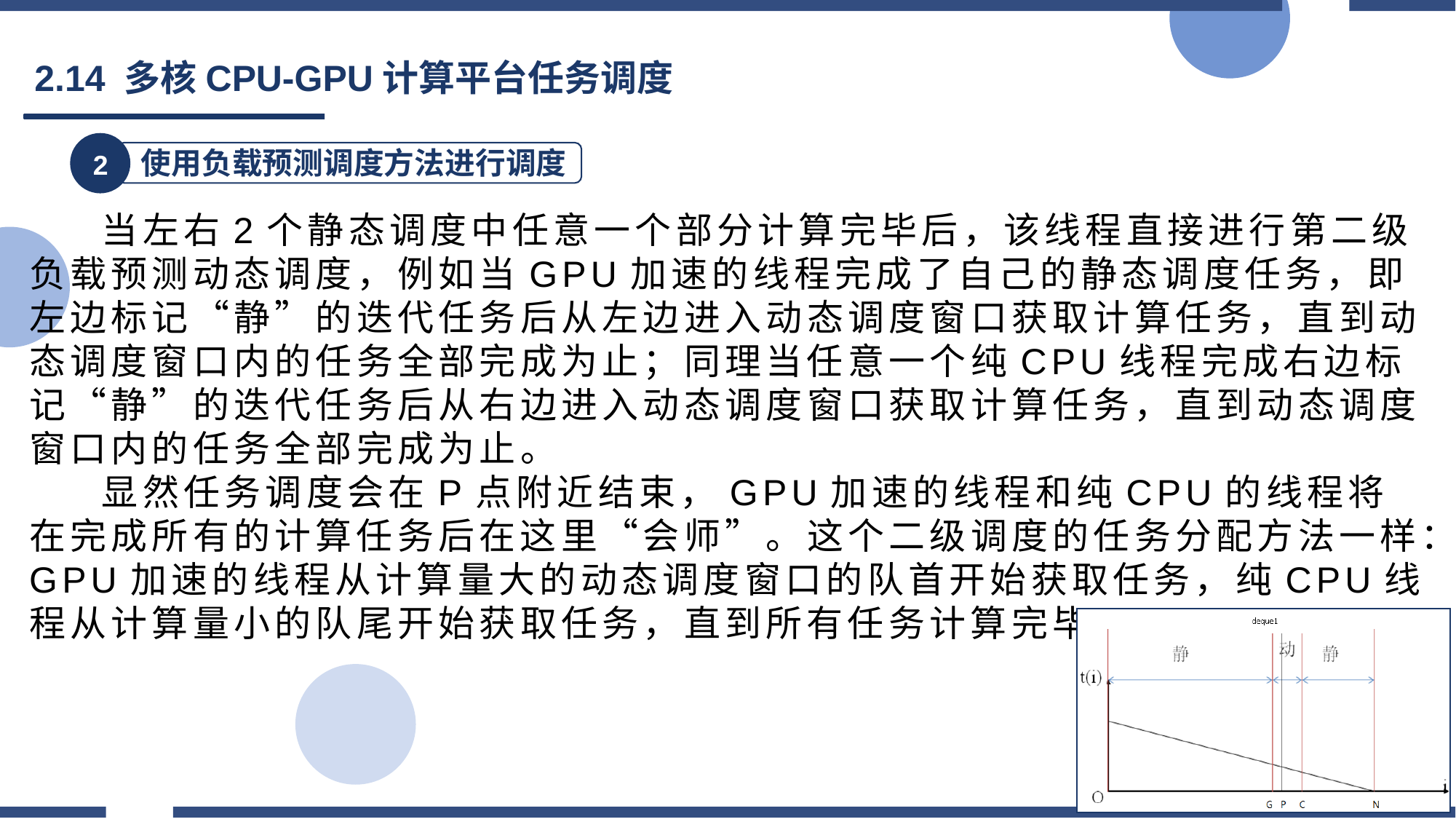

# 2.14 多核CPU-GPU计算平台任务调度

使用负载预测调度方法进行调度

2
     当左右2个静态调度中任意一个部分计算完毕后，该线程直接进行第二级负载预测动态调度，例如当GPU加速的线程完成了自己的静态调度任务，即左边标记“静”的迭代任务后从左边进入动态调度窗口获取计算任务，直到动态调度窗口内的任务全部完成为止；同理当任意一个纯CPU线程完成右边标记“静”的迭代任务后从右边进入动态调度窗口获取计算任务，直到动态调度窗口内的任务全部完成为止。
     显然任务调度会在P点附近结束，GPU加速的线程和纯CPU的线程将在完成所有的计算任务后在这里“会师”。这个二级调度的任务分配方法一样：GPU加速的线程从计算量大的动态调度窗口的队首开始获取任务，纯CPU线程从计算量小的队尾开始获取任务，直到所有任务计算完毕。